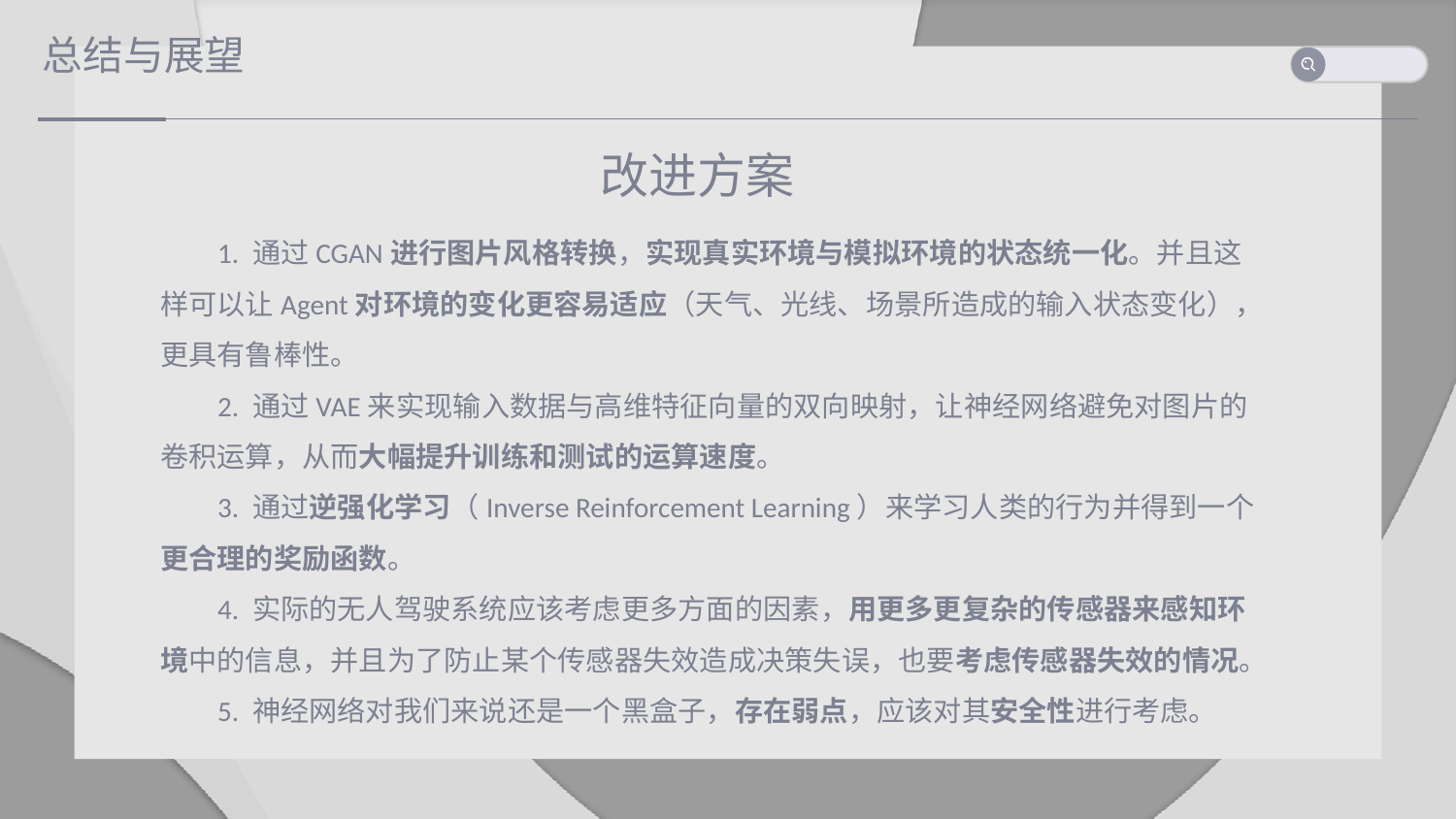

总结与展望
改进方案
1. 通过CGAN进行图片风格转换，实现真实环境与模拟环境的状态统一化。并且这样可以让Agent对环境的变化更容易适应（天气、光线、场景所造成的输入状态变化），更具有鲁棒性。
2. 通过VAE来实现输入数据与高维特征向量的双向映射，让神经网络避免对图片的卷积运算，从而大幅提升训练和测试的运算速度。
3. 通过逆强化学习（Inverse Reinforcement Learning）来学习人类的行为并得到一个更合理的奖励函数。
4. 实际的无人驾驶系统应该考虑更多方面的因素，用更多更复杂的传感器来感知环境中的信息，并且为了防止某个传感器失效造成决策失误，也要考虑传感器失效的情况。
5. 神经网络对我们来说还是一个黑盒子，存在弱点，应该对其安全性进行考虑。